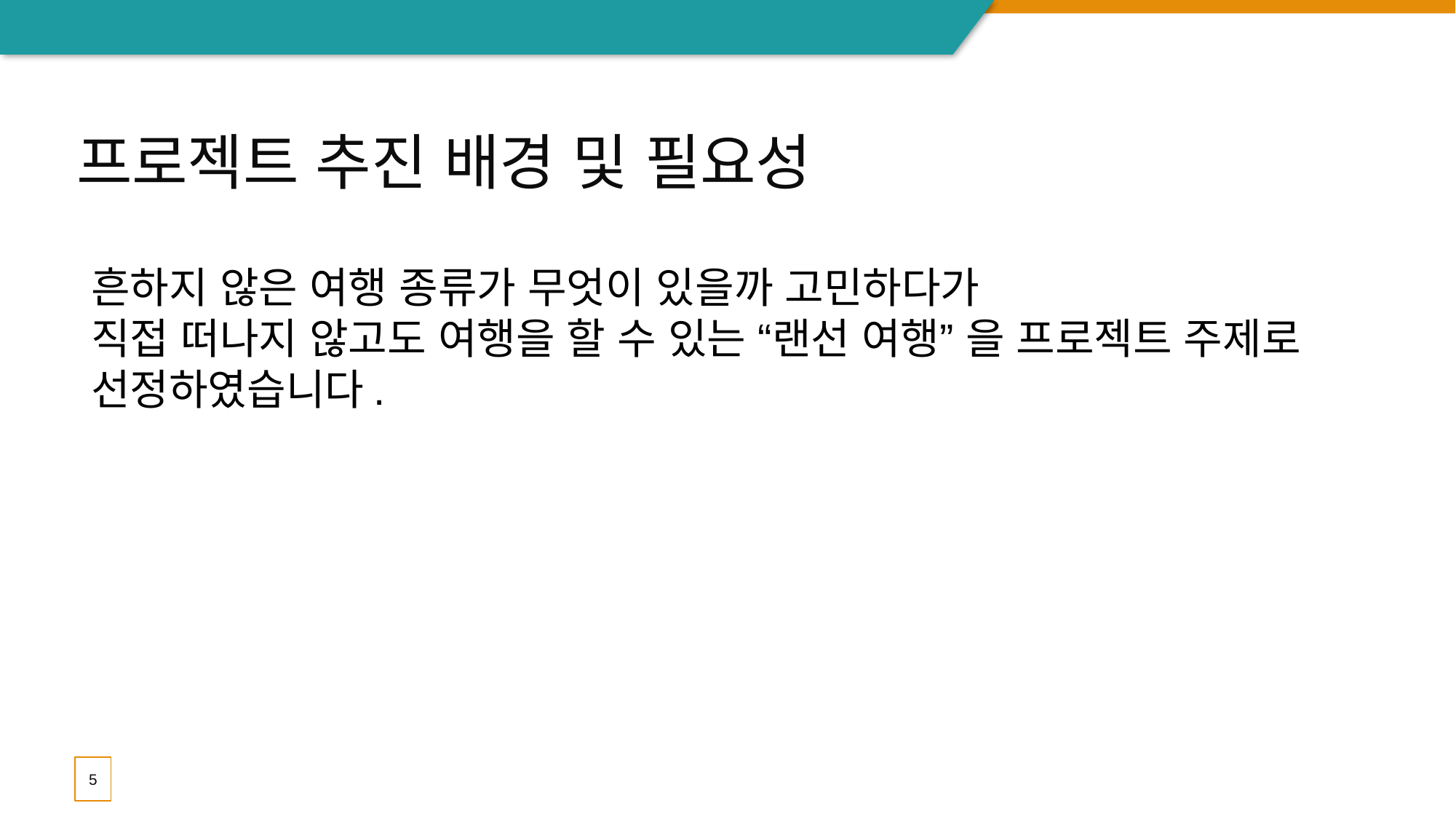

# 프로젝트 추진 배경 및 필요성
흔하지 않은 여행 종류가 무엇이 있을까 고민하다가
직접 떠나지 않고도 여행을 할 수 있는 “랜선 여행” 을 프로젝트 주제로 선정하였습니다.

5